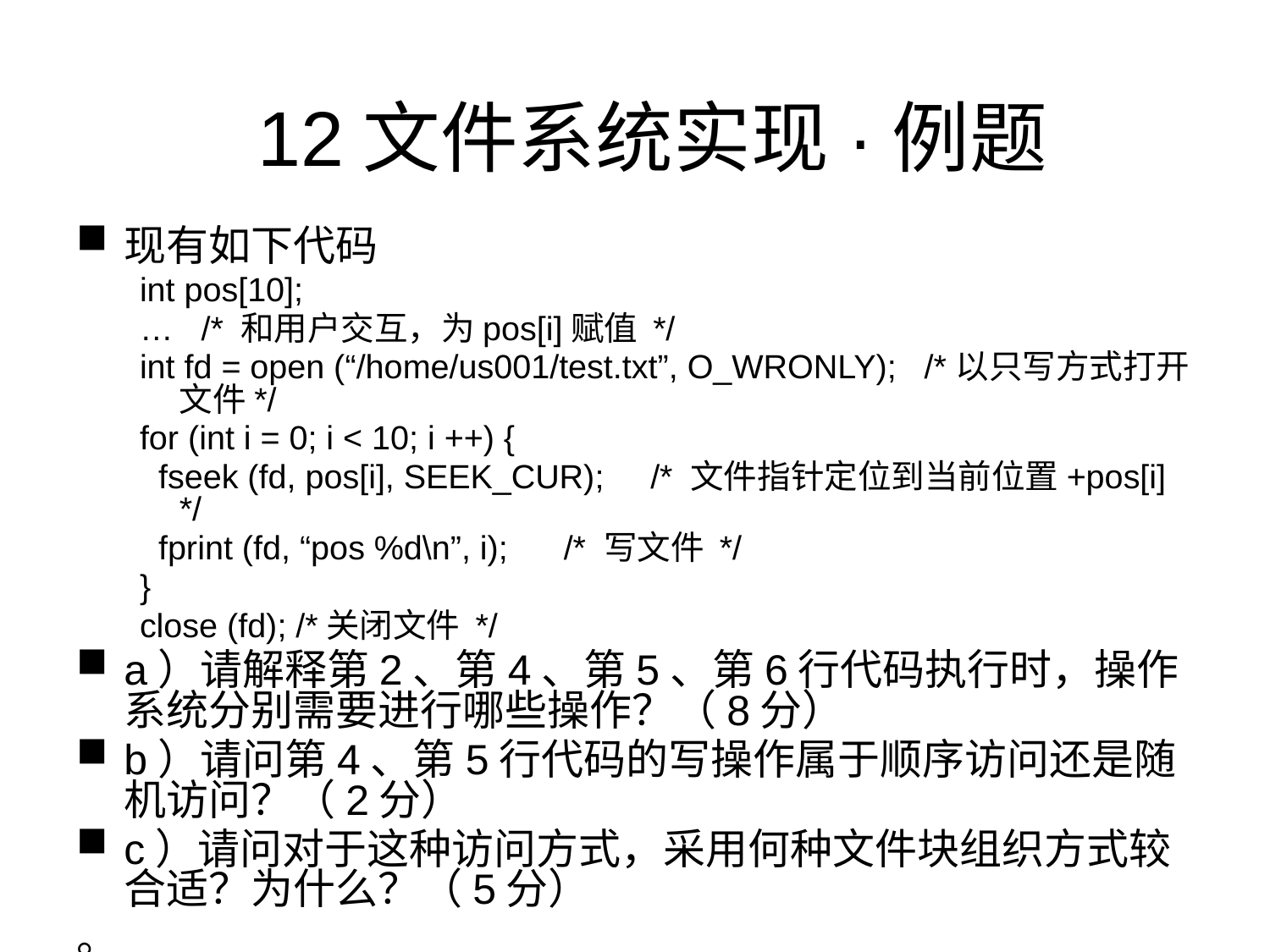

12文件系统实现·例题
现有如下代码
int pos[10];
…   /* 和用户交互，为pos[i]赋值 */
int fd = open (“/home/us001/test.txt”, O_WRONLY);   /*以只写方式打开文件*/
for (int i = 0; i < 10; i ++) {
  fseek (fd, pos[i], SEEK_CUR);     /* 文件指针定位到当前位置+pos[i] */
  fprint (fd, “pos %d\n”, i);      /* 写文件 */
}
close (fd); /*关闭文件 */
a）请解释第2、第4、第5、第6行代码执行时，操作系统分别需要进行哪些操作？（8分）
b）请问第4、第5行代码的写操作属于顺序访问还是随机访问？（2分）
c）请问对于这种访问方式，采用何种文件块组织方式较合适？为什么？（5分）
。